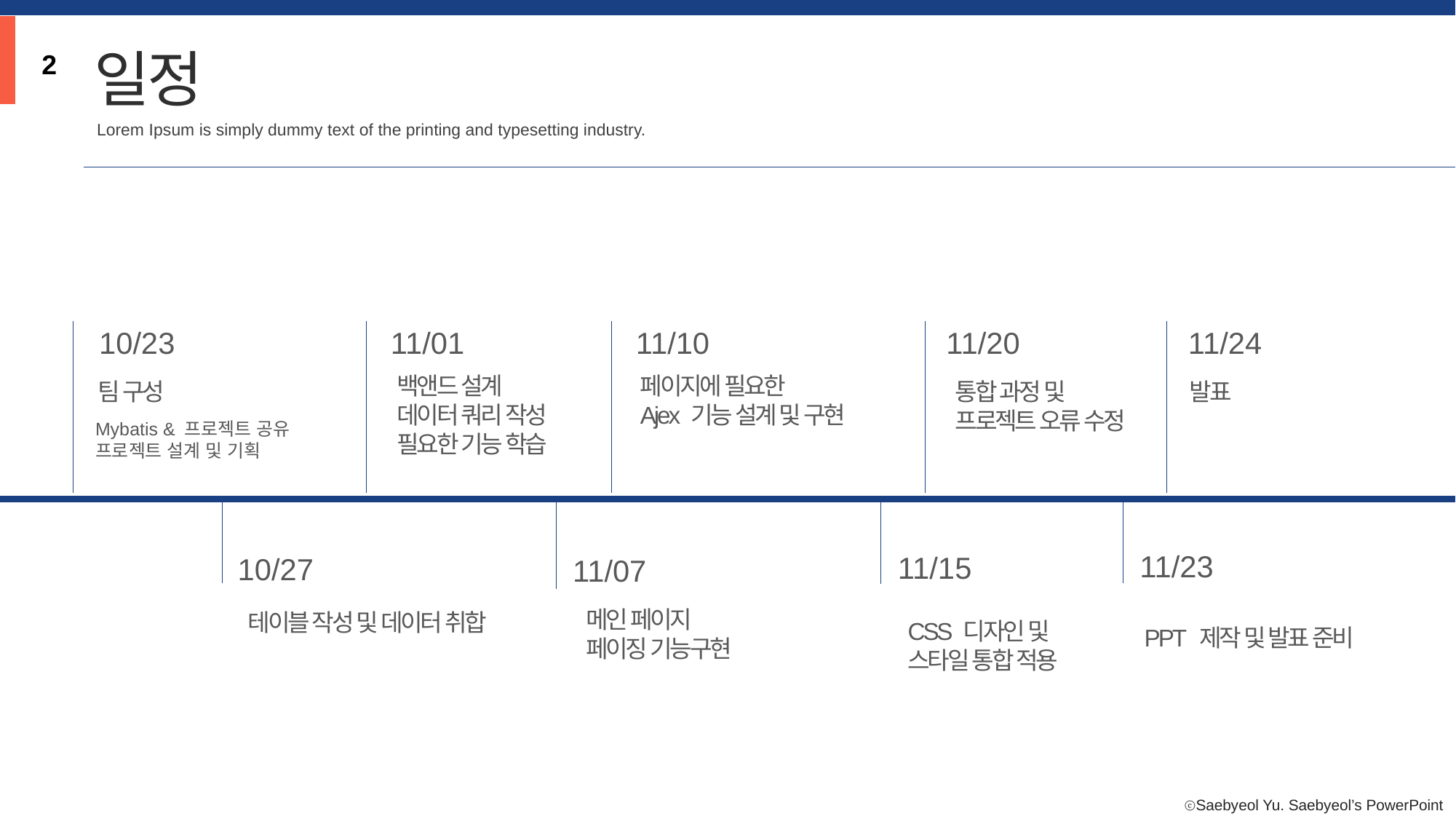

일정
2

Lorem Ipsum is simply dummy text of the printing and typesetting industry.

10/23
11/01
11/10
11/20
11/24
백앤드 설계
데이터 쿼리 작성
필요한 기능 학습
페이지에 필요한
Ajex 기능 설계 및 구현
팀 구성
통합 과정 및
프로젝트 오류 수정
발표
Mybatis & 프로젝트 공유
프로젝트 설계 및 기획
11/23
11/15
10/27
11/07
메인 페이지
페이징 기능구현
테이블 작성 및 데이터 취합
CSS 디자인 및
스타일 통합 적용
PPT 제작 및 발표 준비